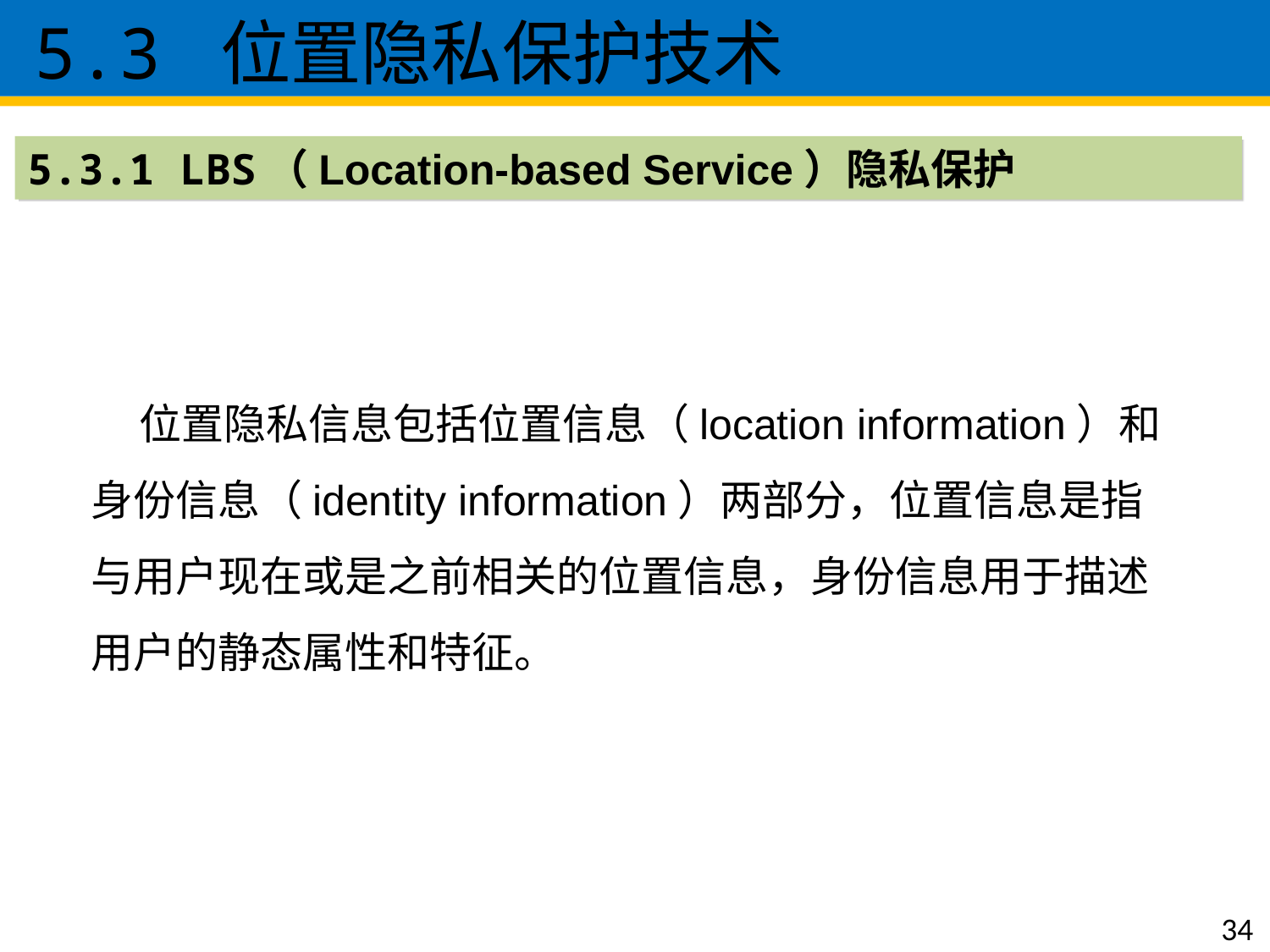

5.3 位置隐私保护技术
5.3.1 LBS（Location-based Service）隐私保护
    位置隐私信息包括位置信息（location information）和身份信息（identity information）两部分，位置信息是指与用户现在或是之前相关的位置信息，身份信息用于描述用户的静态属性和特征。
34